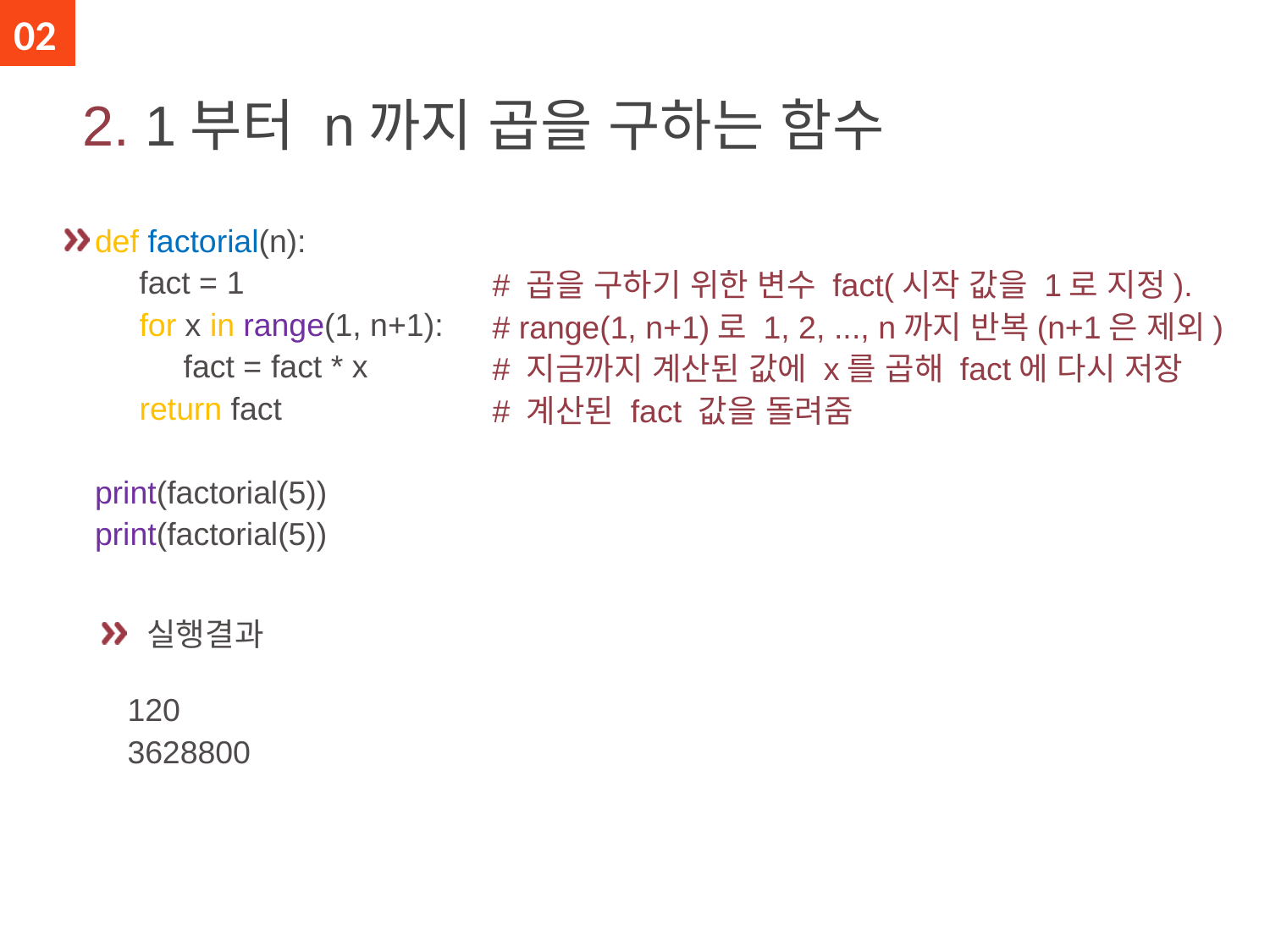

02
# 2. 1부터 n까지 곱을 구하는 함수

# 곱을 구하기 위한 변수 fact(시작 값을 1로 지정). # range(1, n+1)로 1, 2, ..., n까지 반복(n+1은 제외) # 지금까지 계산된 값에 x를 곱해 fact에 다시 저장 # 계산된 fact 값을 돌려줌
def factorial(n):
     fact = 1
     for x in range(1, n+1):
          fact = fact * x
     return fact
print(factorial(5))
print(factorial(5))
 실행결과
   120
   3628800